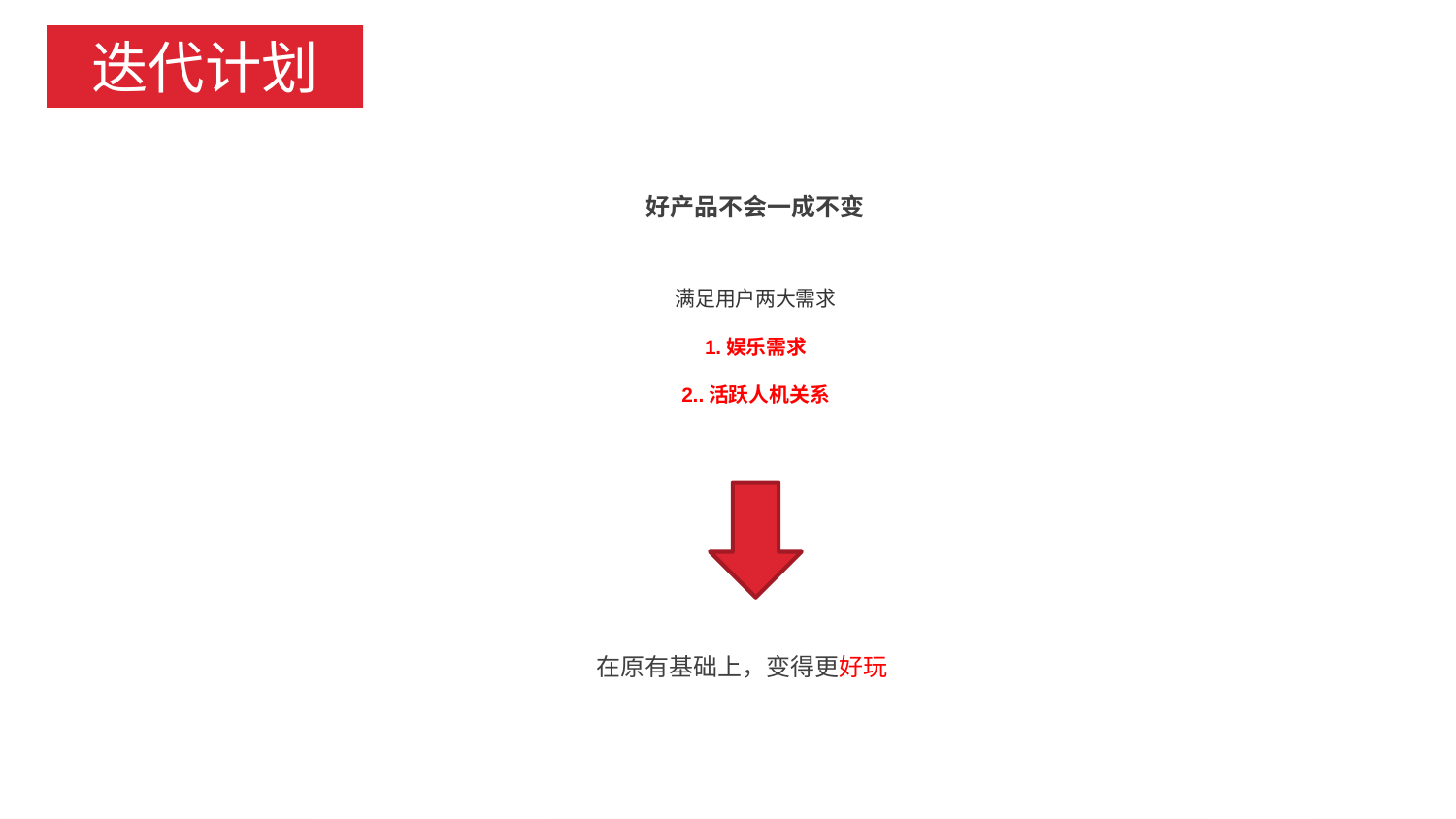

迭代计划
好产品不会一成不变

满足用户两大需求

1.娱乐需求

2..活跃人机关系

在原有基础上，变得更好玩